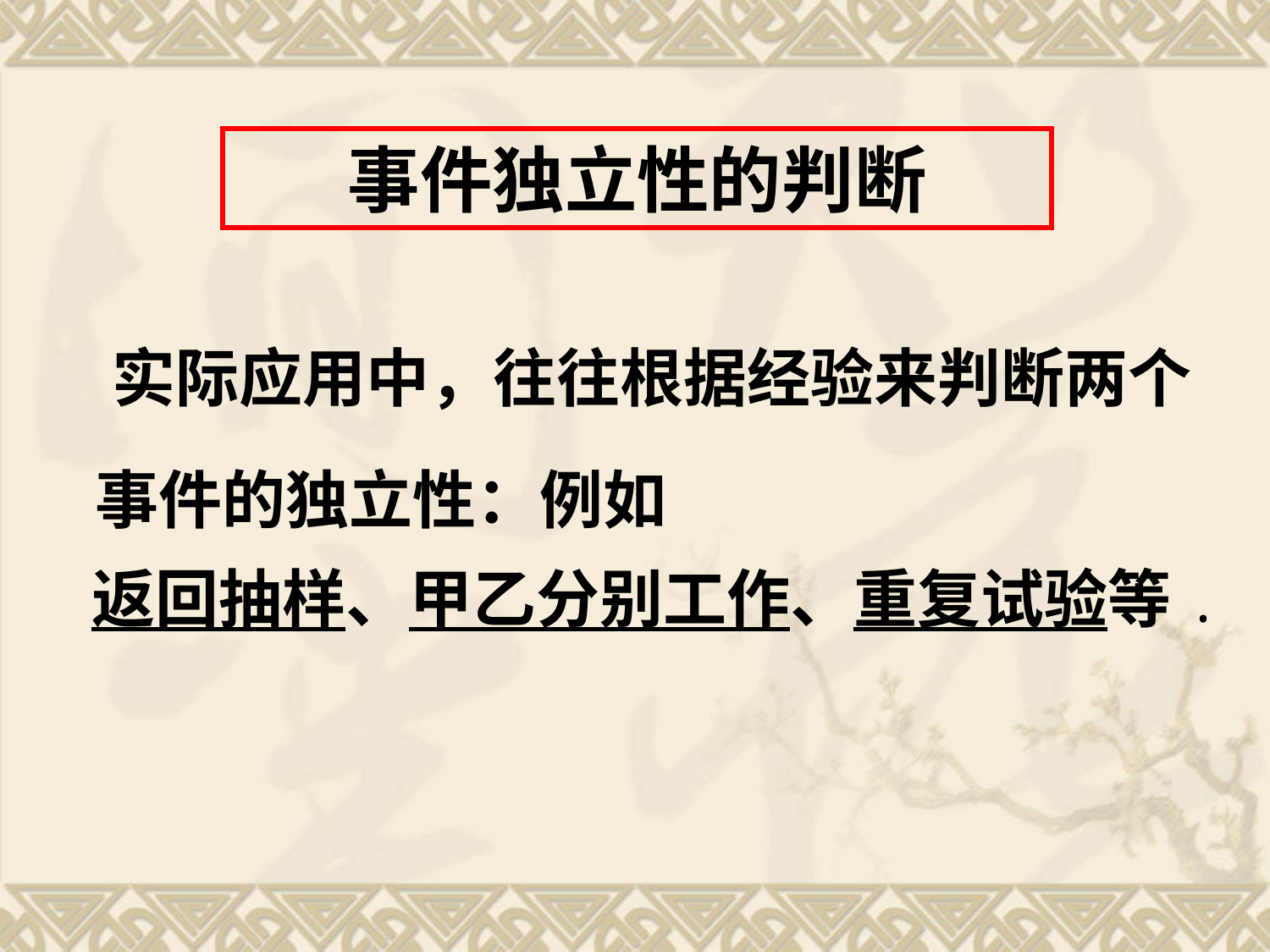

# 事件独立性的判断
    实际应用中，往往根据经验来判断两个事件的独立性：例如
  返回抽样、甲乙分别工作、重复试验等.